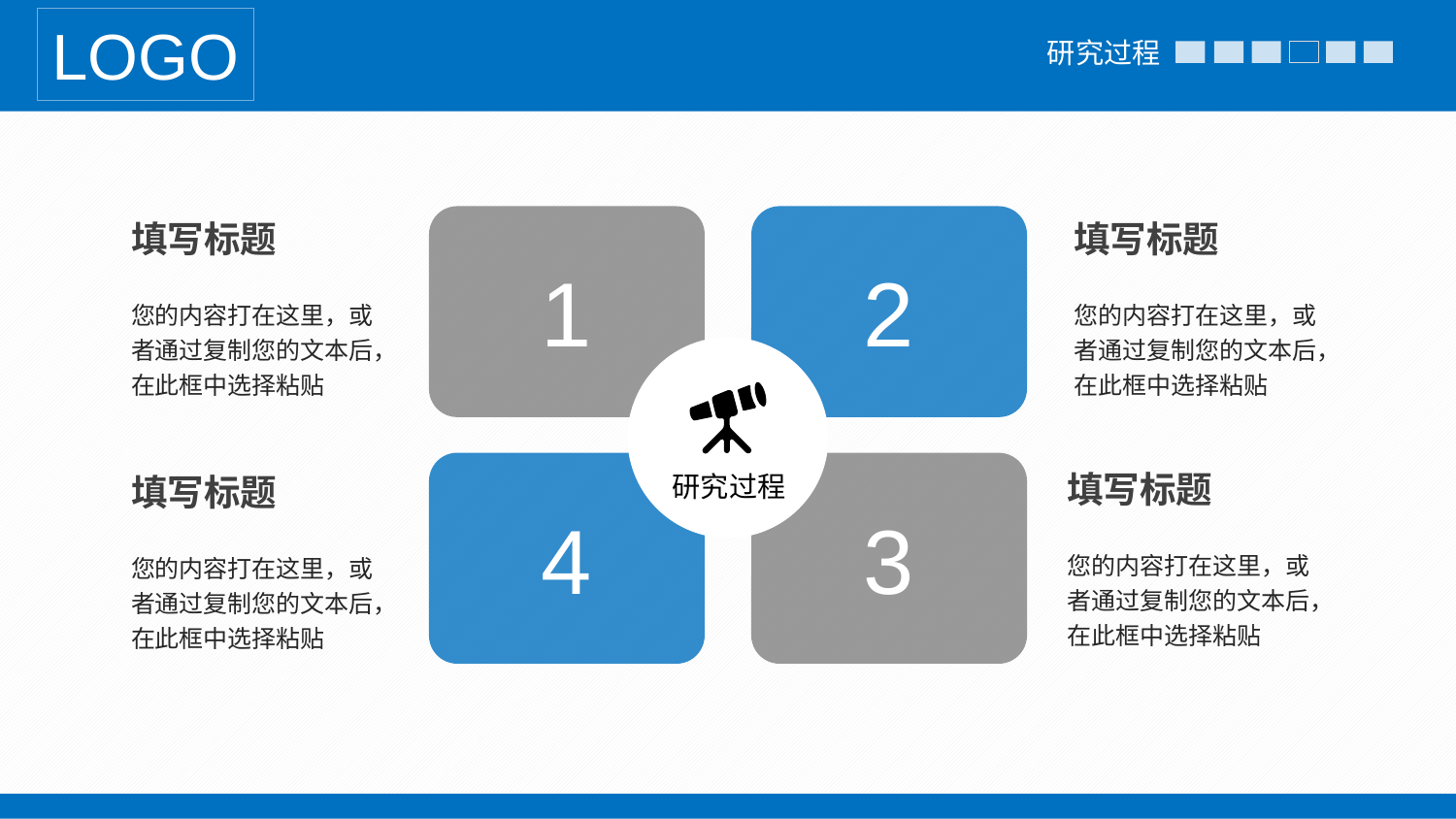

LOGO

1

2
填写标题
您的内容打在这里，或者通过复制您的文本后，在此框中选择粘贴
填写标题
您的内容打在这里，或者通过复制您的文本后，在此框中选择粘贴

研究过程

4

3
填写标题
您的内容打在这里，或者通过复制您的文本后，在此框中选择粘贴
填写标题
您的内容打在这里，或者通过复制您的文本后，在此框中选择粘贴